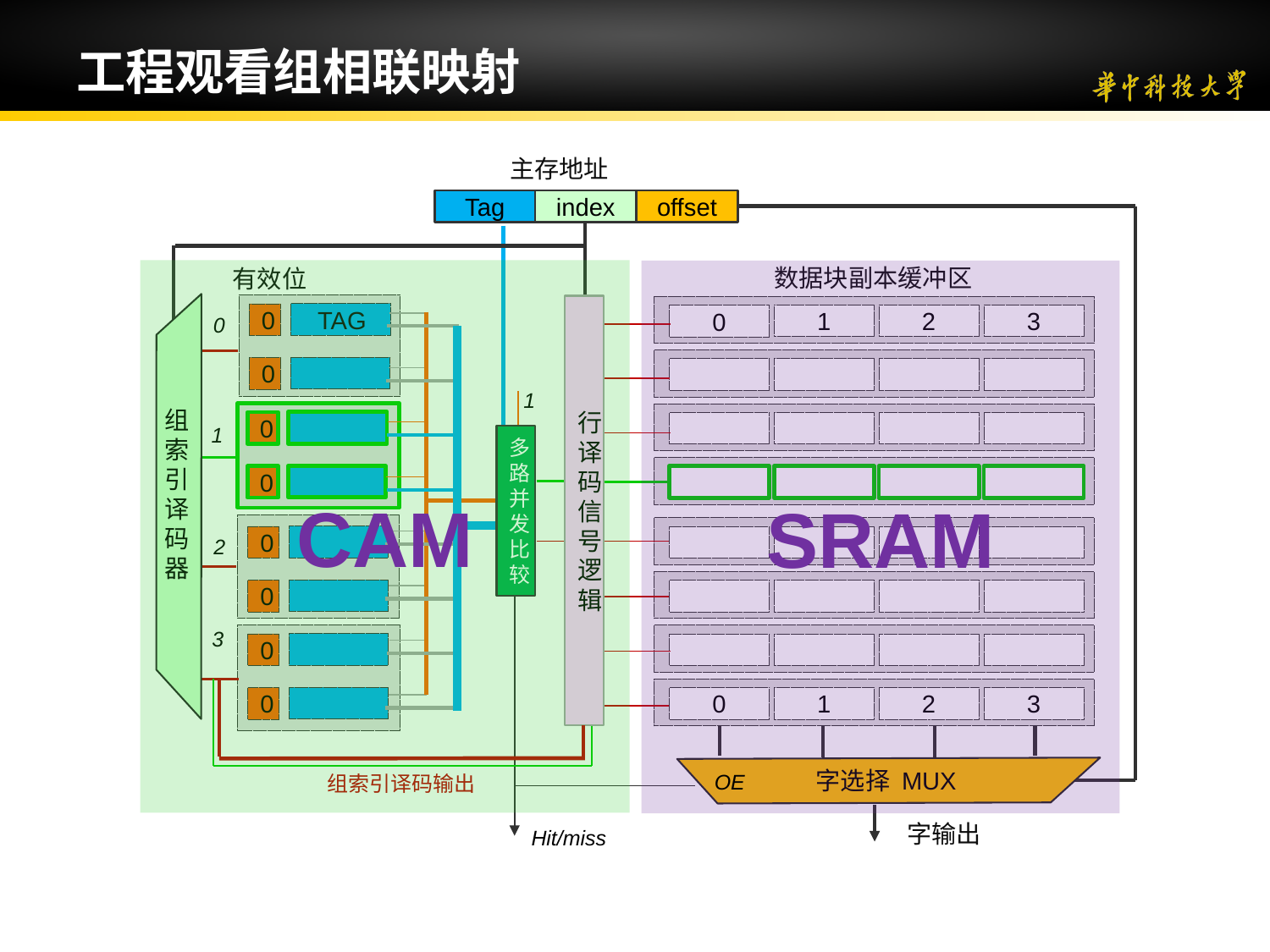

# 工程观看组相联映射
主存地址
Tag
index
offset
1
CAM
SRAM
数据块副本缓冲区
有效位

0

0
行译码
信号逻辑

0
1
2
3
TAG
0
1
2
3

组索引译码器

0

0

多路并发比较

0

0

字选择 MUX
字输出

0

0

组索引译码输出

0
1
2
3
OE
Hit/miss